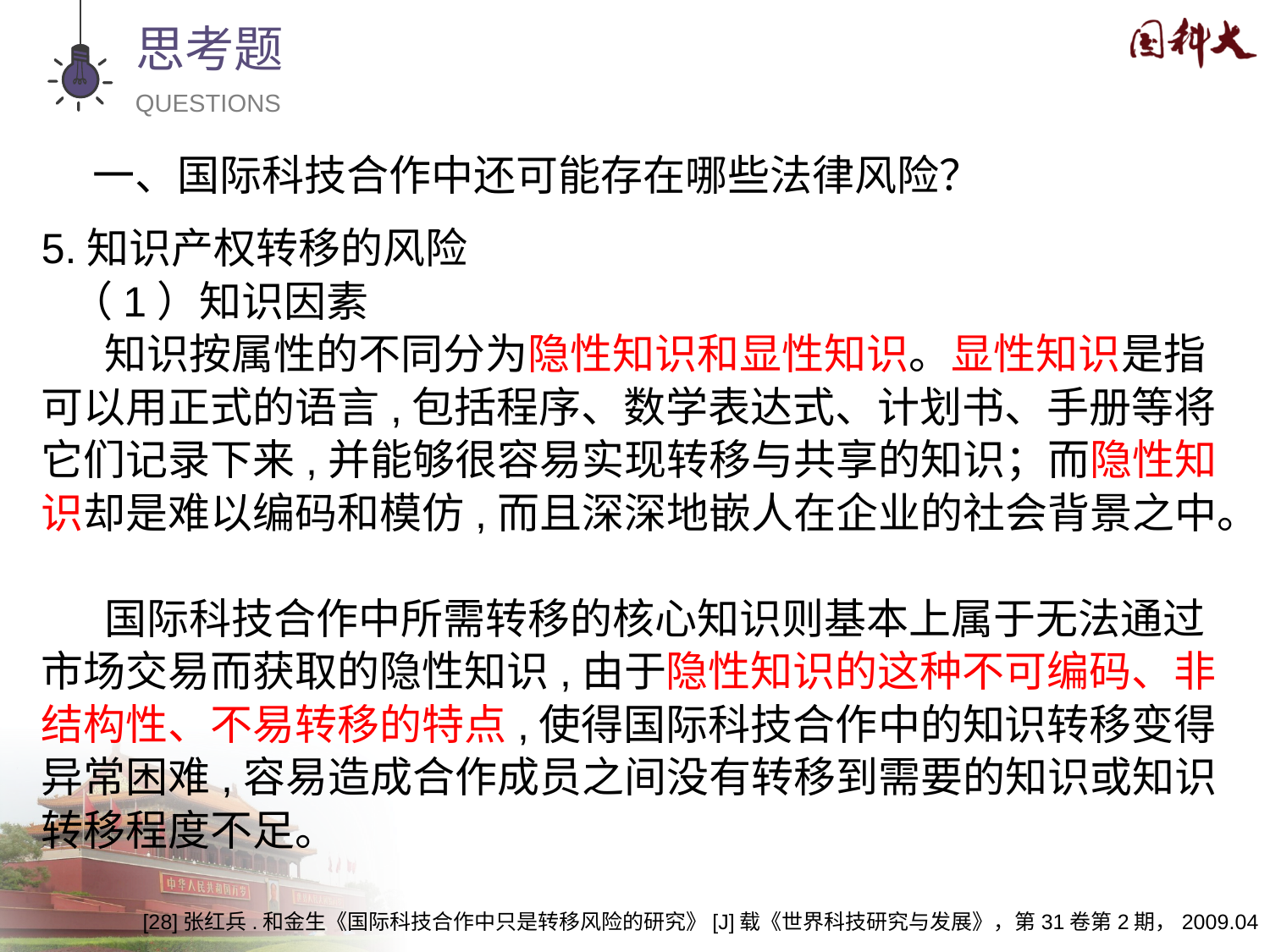

思考题
QUESTIONS
一、国际科技合作中还可能存在哪些法律风险？
5.知识产权转移的风险
  （1）知识因素
知识按属性的不同分为隐性知识和显性知识。显性知识是指可以用正式的语言,包括程序、数学表达式、计划书、手册等将它们记录下来,并能够很容易实现转移与共享的知识；而隐性知识却是难以编码和模仿,而且深深地嵌人在企业的社会背景之中。

国际科技合作中所需转移的核心知识则基本上属于无法通过市场交易而获取的隐性知识,由于隐性知识的这种不可编码、非结构性、不易转移的特点,使得国际科技合作中的知识转移变得异常困难,容易造成合作成员之间没有转移到需要的知识或知识转移程度不足。

[28]张红兵.和金生《国际科技合作中只是转移风险的研究》[J]载《世界科技研究与发展》，第31卷第2期，2009.04